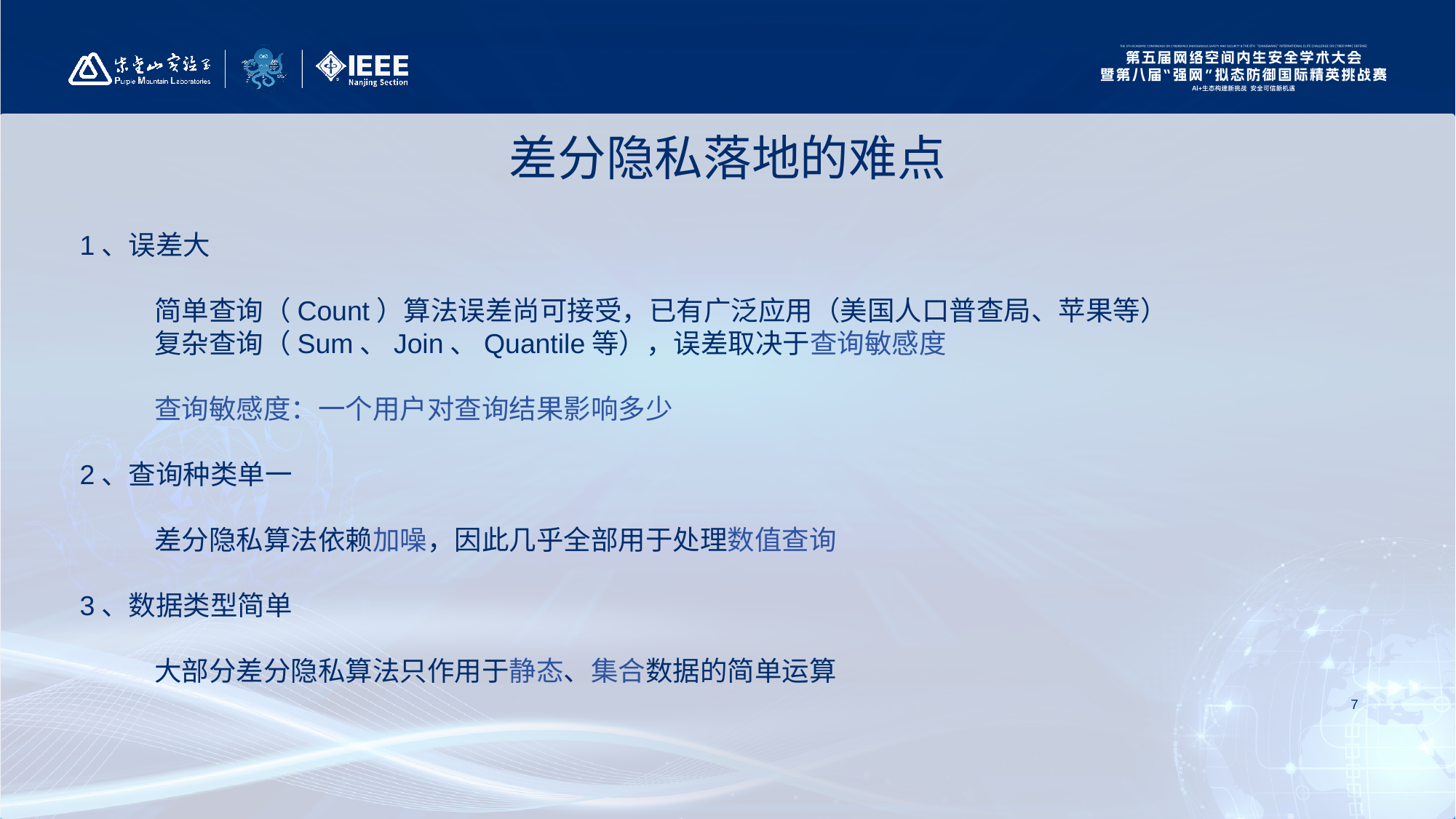

差分隐私落地的难点
1、误差大

           简单查询（Count）算法误差尚可接受，已有广泛应用（美国人口普查局、苹果等）
           复杂查询（Sum、Join、Quantile等），误差取决于查询敏感度

           查询敏感度：一个用户对查询结果影响多少

2、查询种类单一

           差分隐私算法依赖加噪，因此几乎全部用于处理数值查询

3、数据类型简单

           大部分差分隐私算法只作用于静态、集合数据的简单运算
7